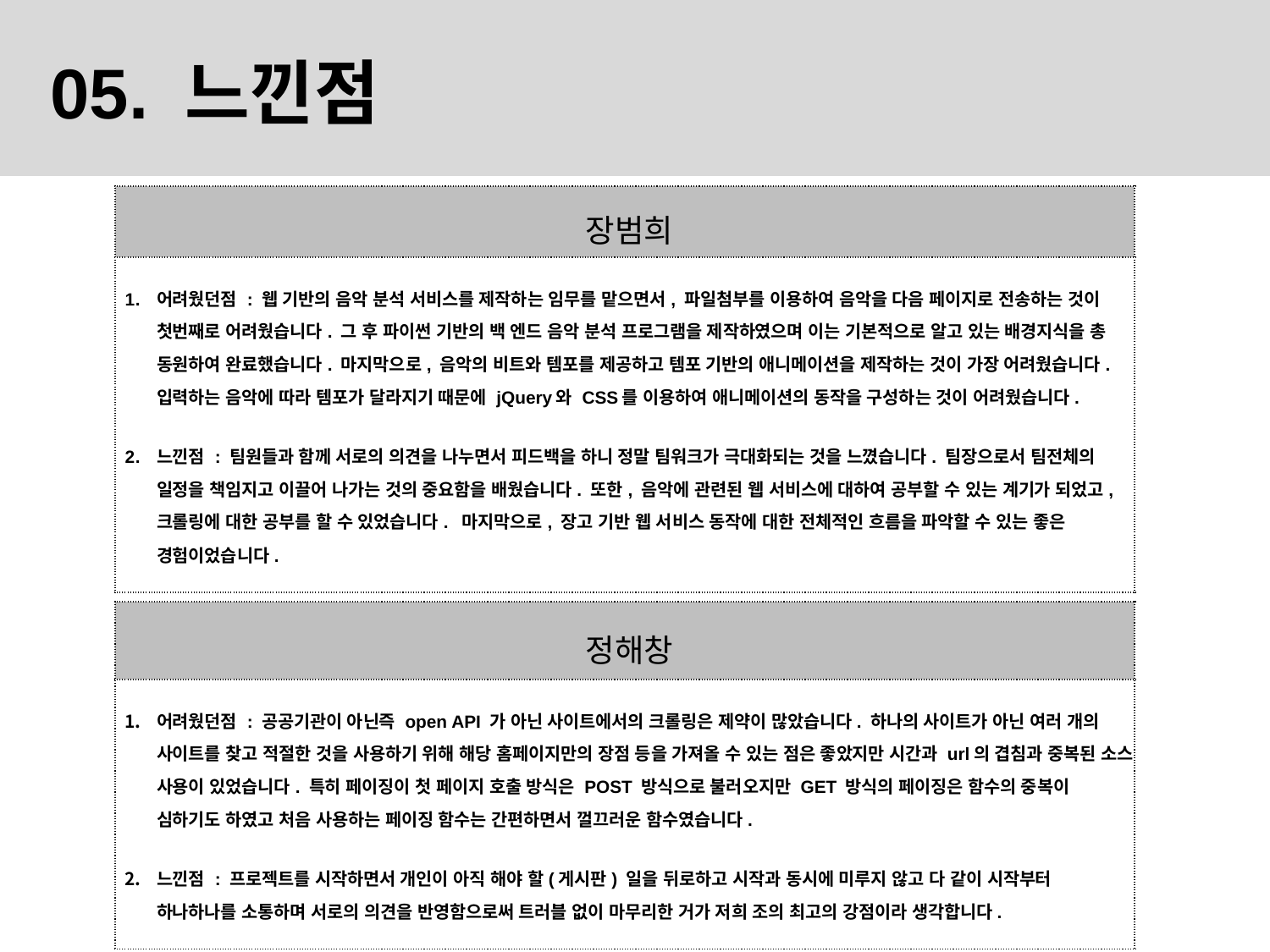

05. 느낀점
| 장범희 |
| --- |
| 어려웠던점 : 웹 기반의 음악 분석 서비스를 제작하는 임무를 맡으면서, 파일첨부를 이용하여 음악을 다음 페이지로 전송하는 것이 첫번째로 어려웠습니다. 그 후 파이썬 기반의 백 엔드 음악 분석 프로그램을 제작하였으며 이는 기본적으로 알고 있는 배경지식을 총 동원하여 완료했습니다. 마지막으로, 음악의 비트와 템포를 제공하고 템포 기반의 애니메이션을 제작하는 것이 가장 어려웠습니다. 입력하는 음악에 따라 템포가 달라지기 때문에 jQuery와 CSS를 이용하여 애니메이션의 동작을 구성하는 것이 어려웠습니다. 느낀점 : 팀원들과 함께 서로의 의견을 나누면서 피드백을 하니 정말 팀워크가 극대화되는 것을 느꼈습니다. 팀장으로서 팀전체의 일정을 책임지고 이끌어 나가는 것의 중요함을 배웠습니다. 또한, 음악에 관련된 웹 서비스에 대하여 공부할 수 있는 계기가 되었고, 크롤링에 대한 공부를 할 수 있었습니다. 마지막으로, 장고 기반 웹 서비스 동작에 대한 전체적인 흐름을 파악할 수 있는 좋은 경험이었습니다. |
| 정해창 |
| --- |
| 어려웠던점 : 공공기관이 아닌즉 open API 가 아닌 사이트에서의 크롤링은 제약이 많았습니다. 하나의 사이트가 아닌 여러 개의 사이트를 찾고 적절한 것을 사용하기 위해 해당 홈페이지만의 장점 등을 가져올 수 있는 점은 좋았지만 시간과 url의 겹침과 중복된 소스 사용이 있었습니다. 특히 페이징이 첫 페이지 호출 방식은 POST 방식으로 불러오지만 GET 방식의 페이징은 함수의 중복이 심하기도 하였고 처음 사용하는 페이징 함수는 간편하면서 껄끄러운 함수였습니다. 느낀점 : 프로젝트를 시작하면서 개인이 아직 해야 할(게시판) 일을 뒤로하고 시작과 동시에 미루지 않고 다 같이 시작부터 하나하나를 소통하며 서로의 의견을 반영함으로써 트러블 없이 마무리한 거가 저희 조의 최고의 강점이라 생각합니다. |